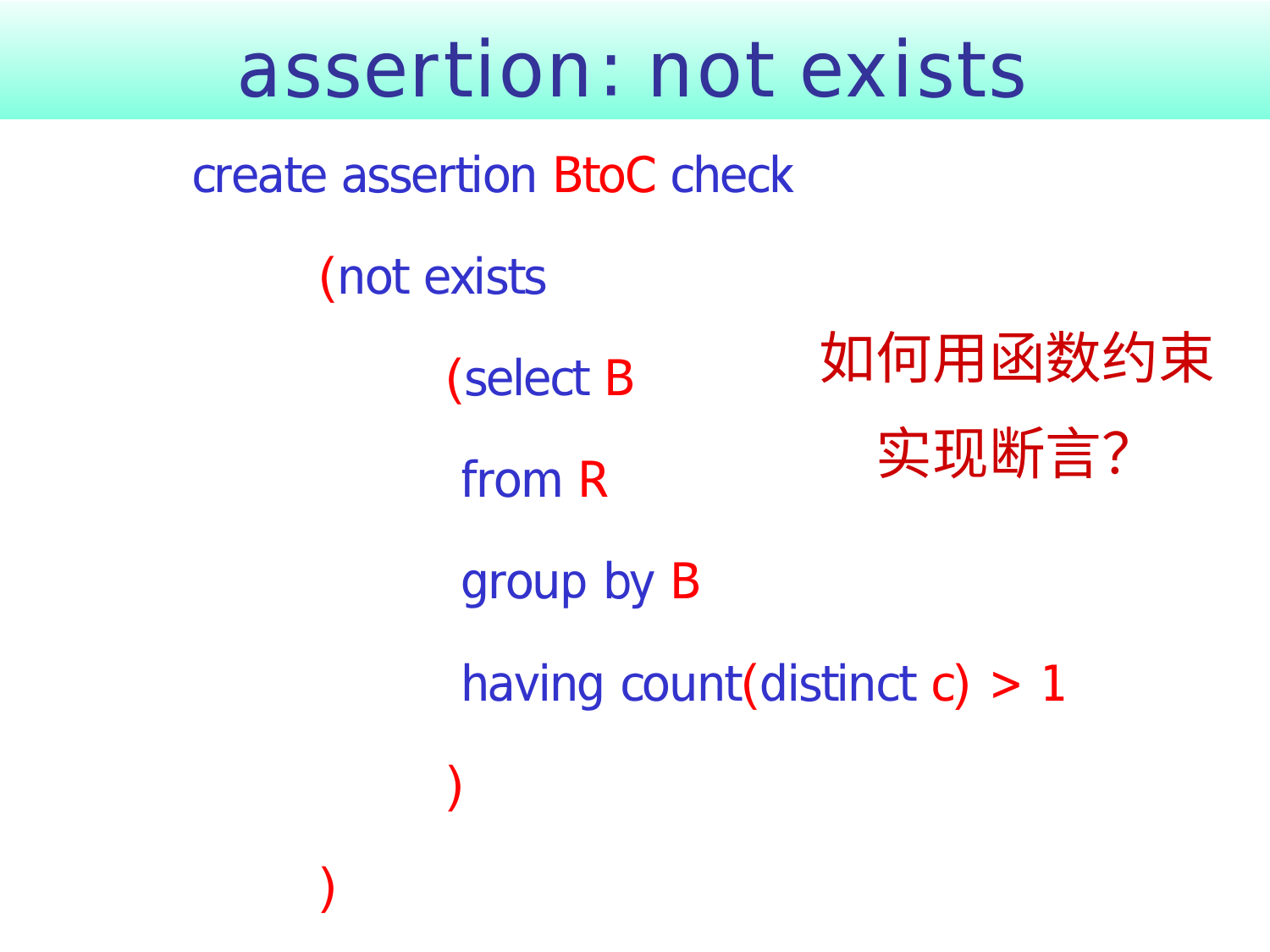

# assertion: not exists
create assertion BtoC check
	(not exists
		(select B
		 from R
		 group by B
		 having count(distinct c) > 1
		)
	)
如何用函数约束
实现断言？